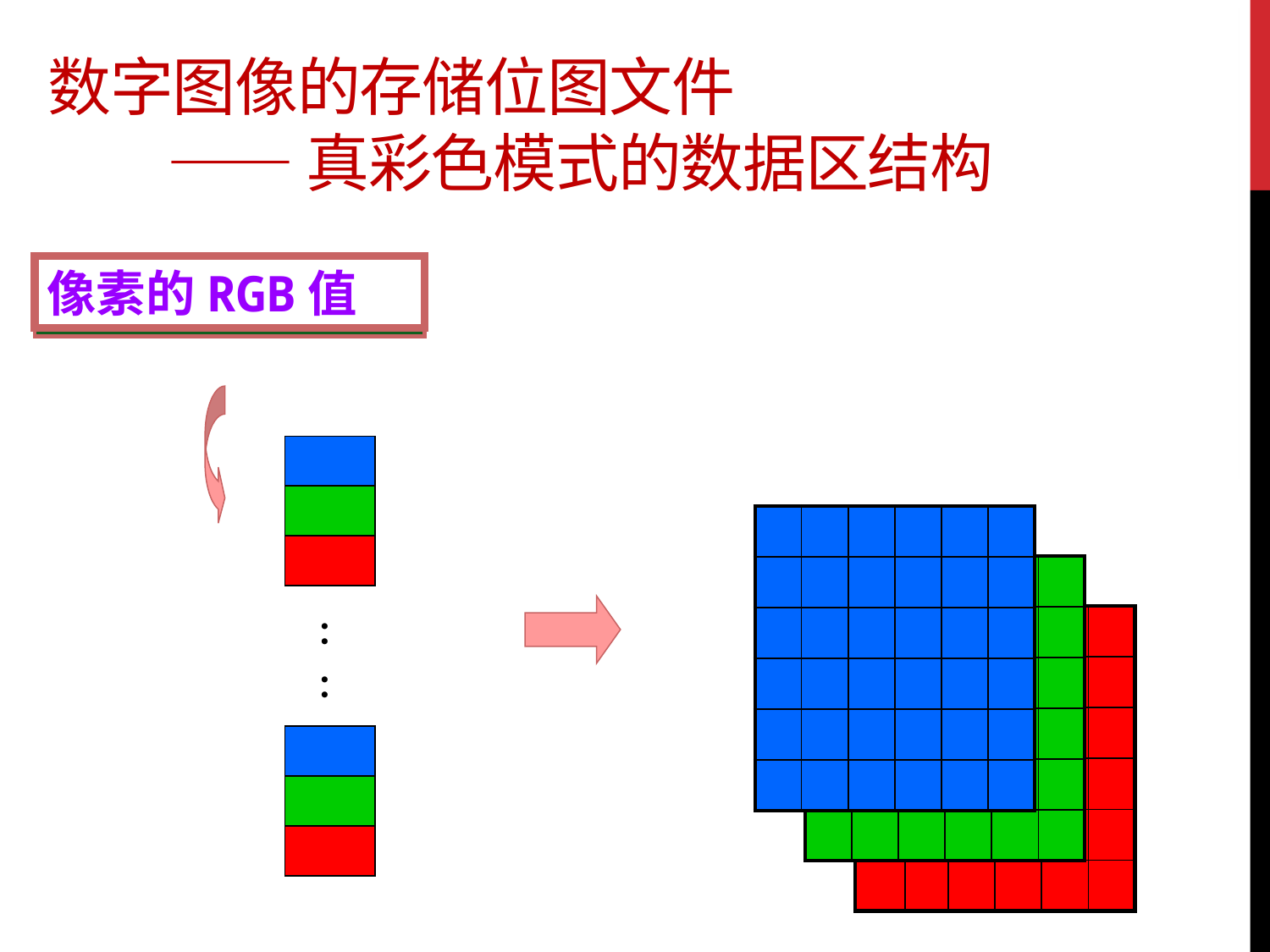

# 数字图像的存储位图文件 —— 真彩色模式的数据区结构

真彩色数据区
像素的RGB值

：
：

|  |  |  |  |  |  |
| --- | --- | --- | --- | --- | --- |
|  |  |  |  |  |  |
|  |  |  |  |  |  |
|  |  |  |  |  |  |
|  |  |  |  |  |  |
|  |  |  |  |  |  |
|  |  |  |  |  |  |
| --- | --- | --- | --- | --- | --- |
|  |  |  |  |  |  |
|  |  |  |  |  |  |
|  |  |  |  |  |  |
|  |  |  |  |  |  |
|  |  |  |  |  |  |

|  |  |  |  |  |  |
| --- | --- | --- | --- | --- | --- |
|  |  |  |  |  |  |
|  |  |  |  |  |  |
|  |  |  |  |  |  |
|  |  |  |  |  |  |
|  |  |  |  |  |  |